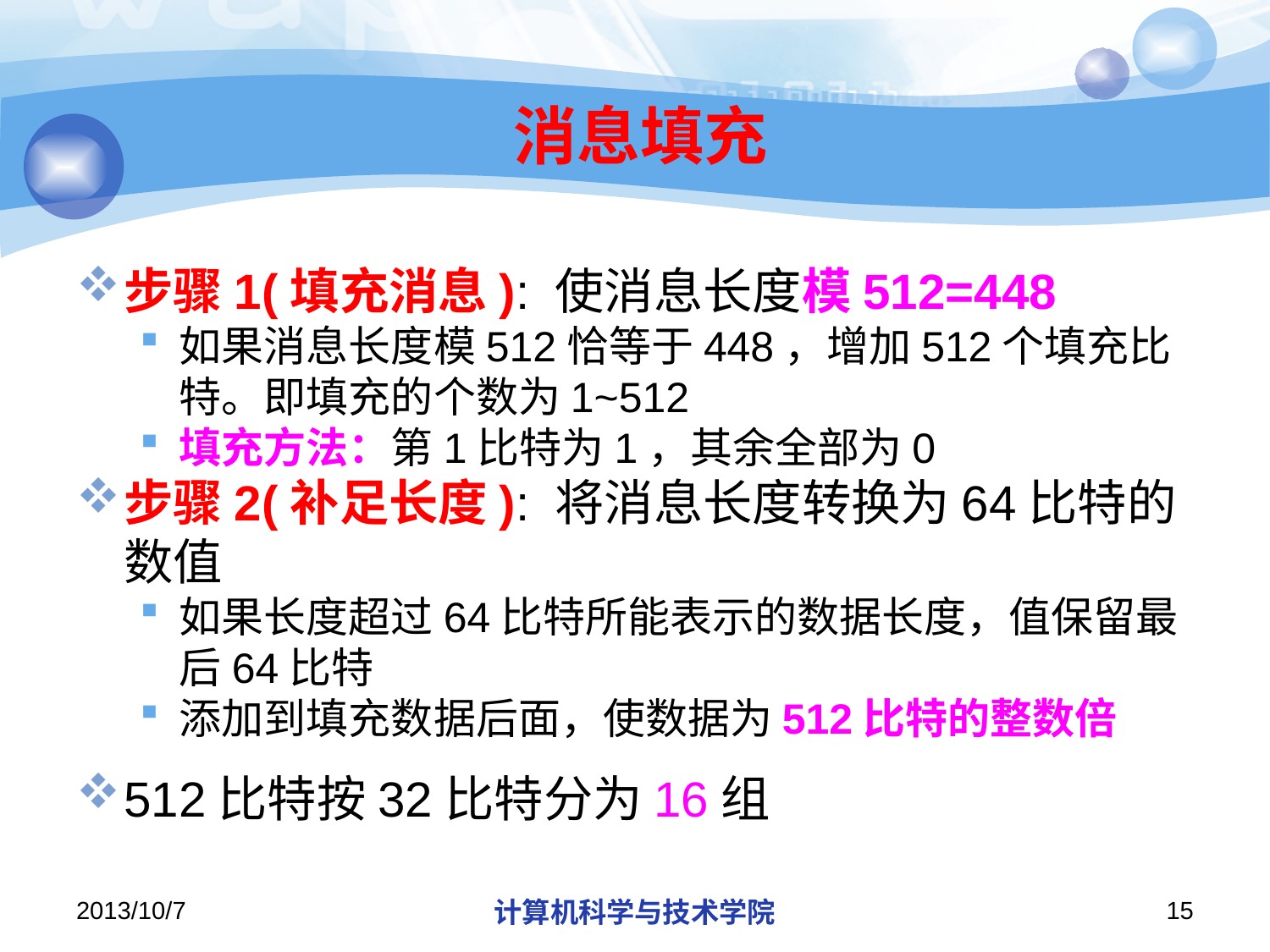

# 消息填充
步骤1(填充消息): 使消息长度模512=448
如果消息长度模512恰等于448，增加512个填充比特。即填充的个数为1~512
填充方法：第1比特为1，其余全部为0
步骤2(补足长度): 将消息长度转换为64比特的数值
如果长度超过64比特所能表示的数据长度，值保留最后64比特
添加到填充数据后面，使数据为512比特的整数倍
512比特按32比特分为16组

2013/10/7
计算机科学与技术学院
15